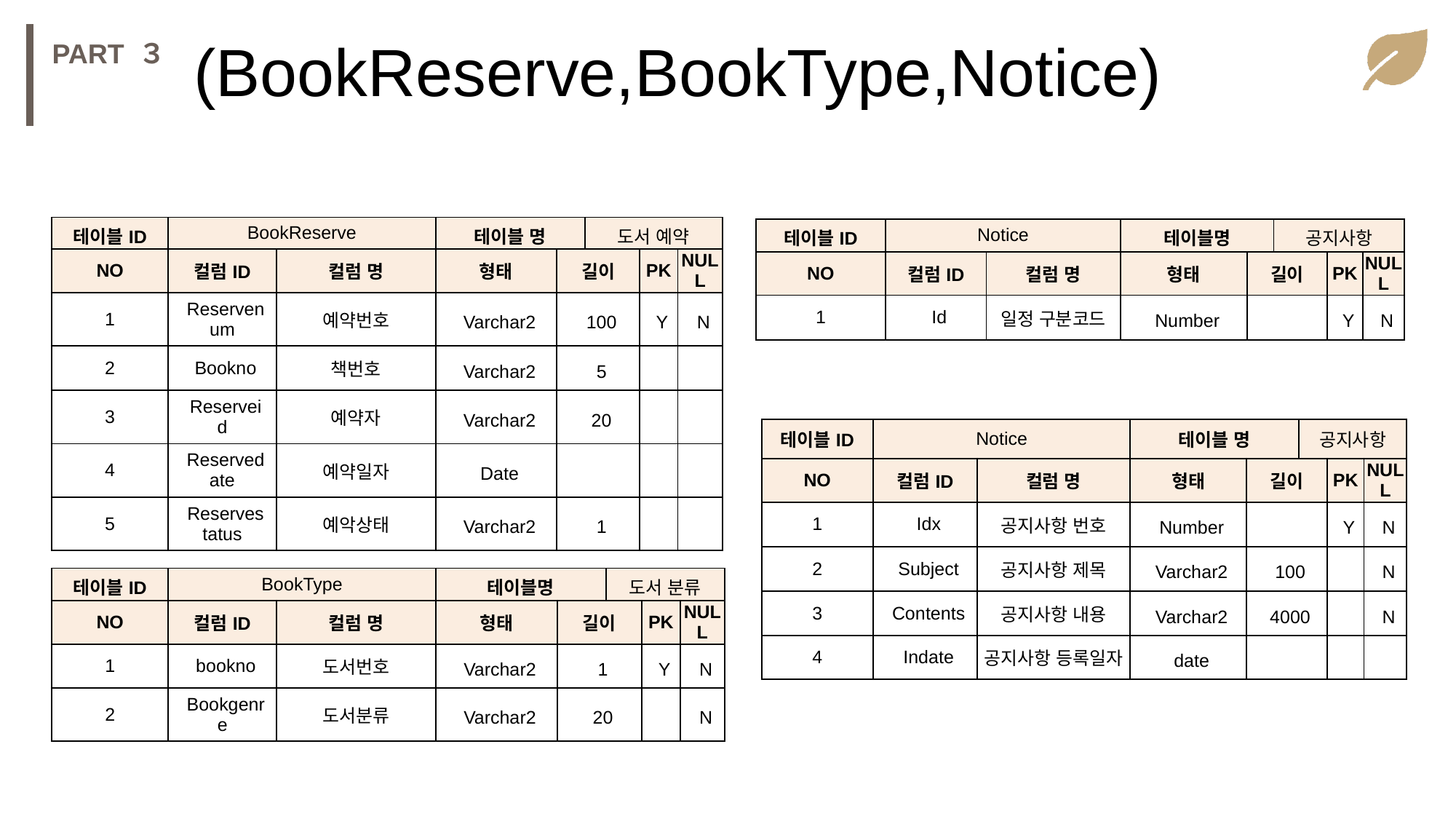

(BookReserve,BookType,Notice)
PART ３
| 테이블ID | BookReserve |  | 테이블 명 |  | 도서 예약 |  |  |
| --- | --- | --- | --- | --- | --- | --- | --- |
| NO | 컬럼ID | 컬럼 명 | 형태 | 길이 |  | PK | NULL |
| 1 | Reservenum | 예약번호 | Varchar2 | 100 |  | Y | N |
| 2 | Bookno | 책번호 | Varchar2 | 5 |  |  |  |
| 3 | Reserveid | 예약자 | Varchar2 | 20 |  |  |  |
| 4 | Reservedate | 예약일자 | Date |  |  |  |  |
| 5 | Reservestatus | 예악상태 | Varchar2 | 1 |  |  |  |
| 테이블ID | Notice |  | 테이블명 |  | 공지사항 |  |  |
| --- | --- | --- | --- | --- | --- | --- | --- |
| NO | 컬럼ID | 컬럼 명 | 형태 | 길이 |  | PK | NULL |
| 1 | Id | 일정 구분코드 | Number |  |  | Y | N |
| 테이블ID | Notice |  | 테이블 명 |  | 공지사항 |  |  |
| --- | --- | --- | --- | --- | --- | --- | --- |
| NO | 컬럼ID | 컬럼 명 | 형태 | 길이 |  | PK | NULL |
| 1 | Idx | 공지사항 번호 | Number |  |  | Y | N |
| 2 | Subject | 공지사항 제목 | Varchar2 | 100 |  |  | N |
| 3 | Contents | 공지사항 내용 | Varchar2 | 4000 |  |  | N |
| 4 | Indate | 공지사항 등록일자 | date |  |  |  |  |
| 테이블ID | BookType |  | 테이블명 |  | 도서 분류 |  |  |
| --- | --- | --- | --- | --- | --- | --- | --- |
| NO | 컬럼ID | 컬럼 명 | 형태 | 길이 |  | PK | NULL |
| 1 | bookno | 도서번호 | Varchar2 | 1 |  | Y | N |
| 2 | Bookgenre | 도서분류 | Varchar2 | 20 |  |  | N |